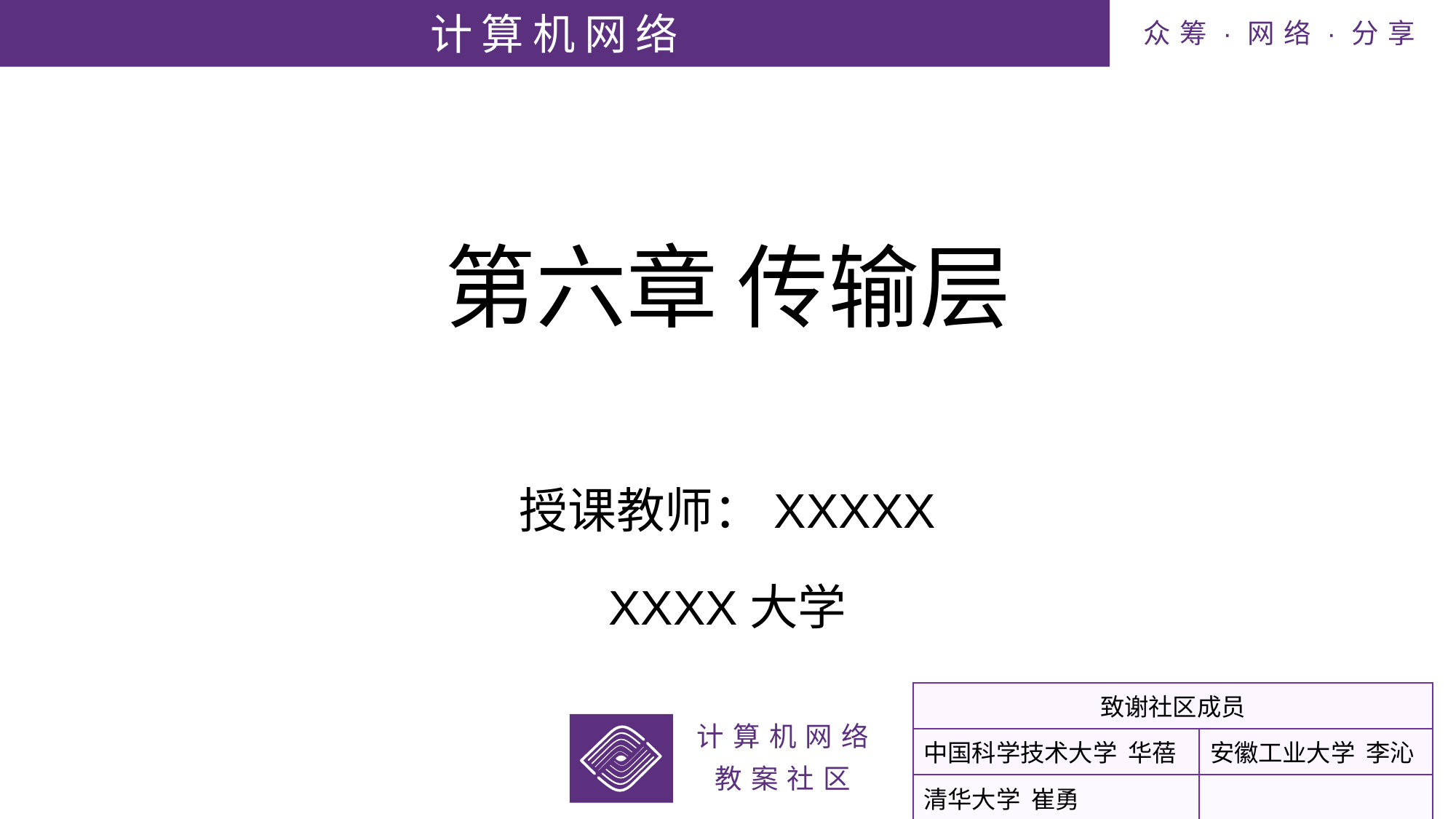

# 第六章 传输层
授课教师：XXXXX
XXXX大学
| 致谢社区成员 |  |
| --- | --- |
| 中国科学技术大学 华蓓 | 安徽工业大学 李沁 |
| 清华大学 崔勇 |  |